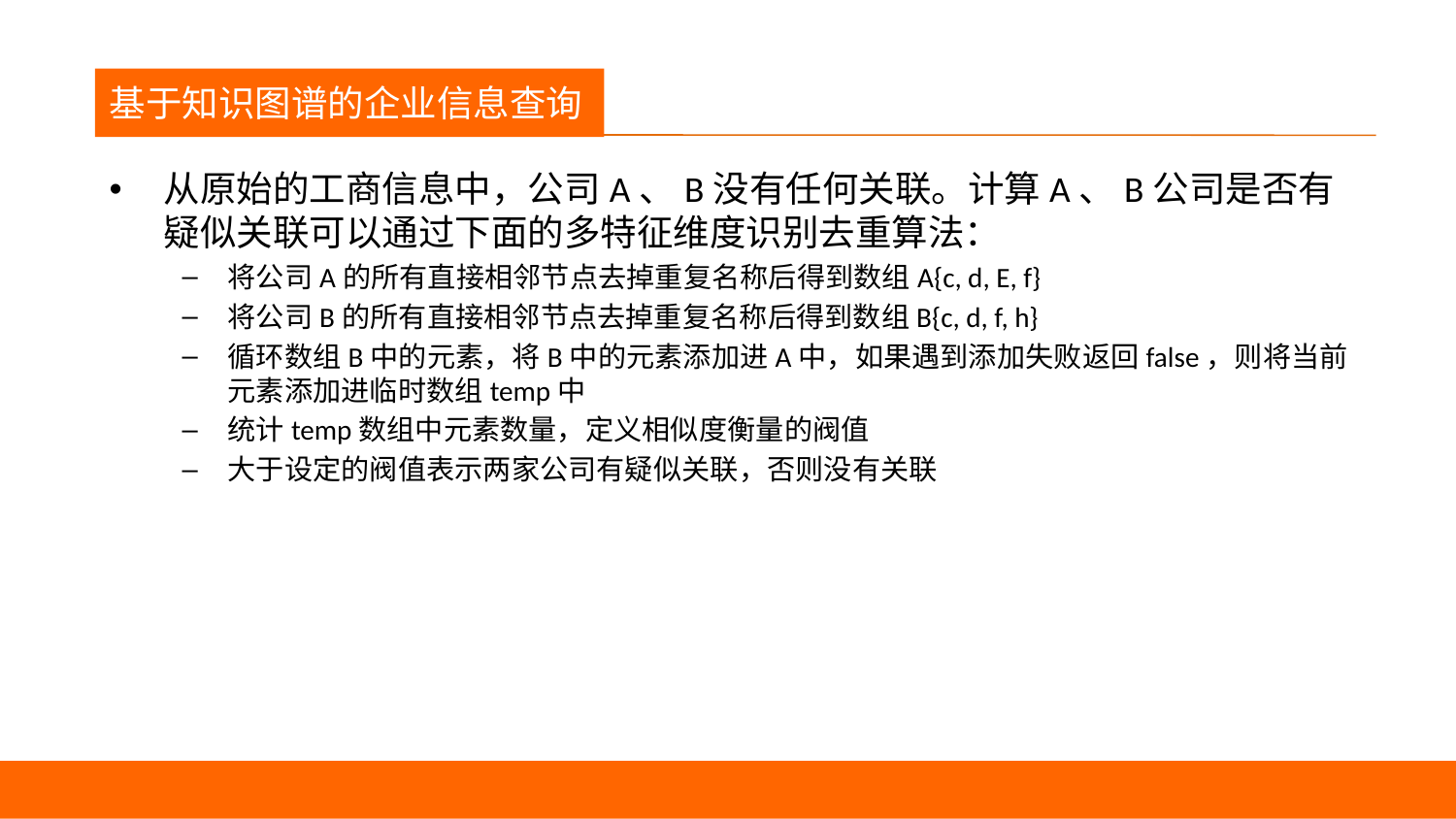

议程
基于知识图谱的企业信息查询

从原始的工商信息中，公司A、B没有任何关联。计算A、B公司是否有疑似关联可以通过下面的多特征维度识别去重算法：
将公司A的所有直接相邻节点去掉重复名称后得到数组A{c, d, E, f}
将公司B的所有直接相邻节点去掉重复名称后得到数组B{c, d, f, h}
循环数组B中的元素，将B中的元素添加进A中，如果遇到添加失败返回false，则将当前元素添加进临时数组temp中
统计temp数组中元素数量，定义相似度衡量的阀值
大于设定的阀值表示两家公司有疑似关联，否则没有关联